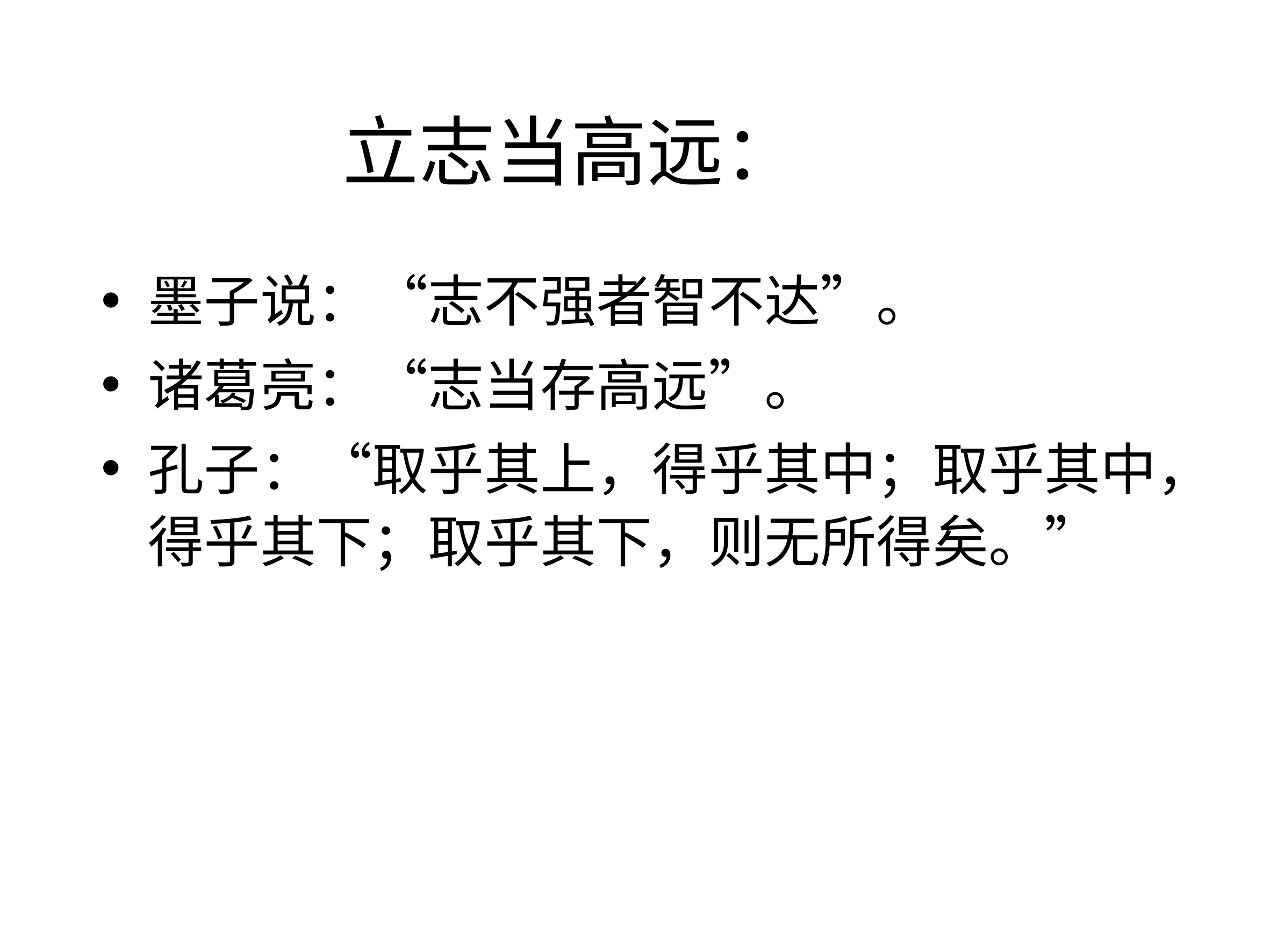

立志当高远：
墨子说：“志不强者智不达”。
诸葛亮：“志当存高远”。
孔子：“取乎其上，得乎其中；取乎其中，得乎其下；取乎其下，则无所得矣。”